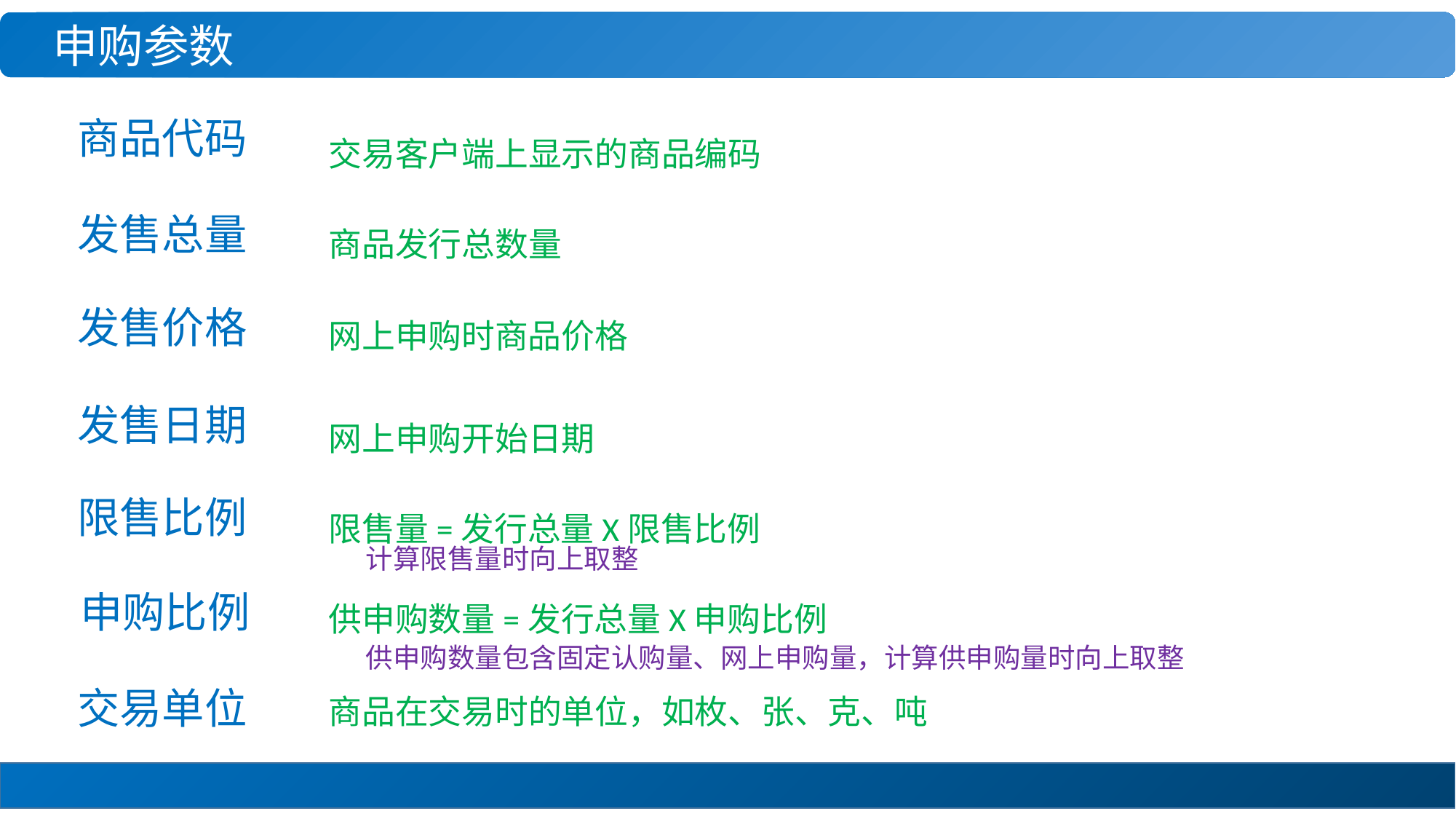

申购参数

商品代码
交易客户端上显示的商品编码
发售总量
商品发行总数量
发售价格
网上申购时商品价格
发售日期
网上申购开始日期
限售比例
限售量=发行总量X限售比例
计算限售量时向上取整
申购比例
供申购数量=发行总量X申购比例
供申购数量包含固定认购量、网上申购量，计算供申购量时向上取整

交易单位
商品在交易时的单位，如枚、张、克、吨